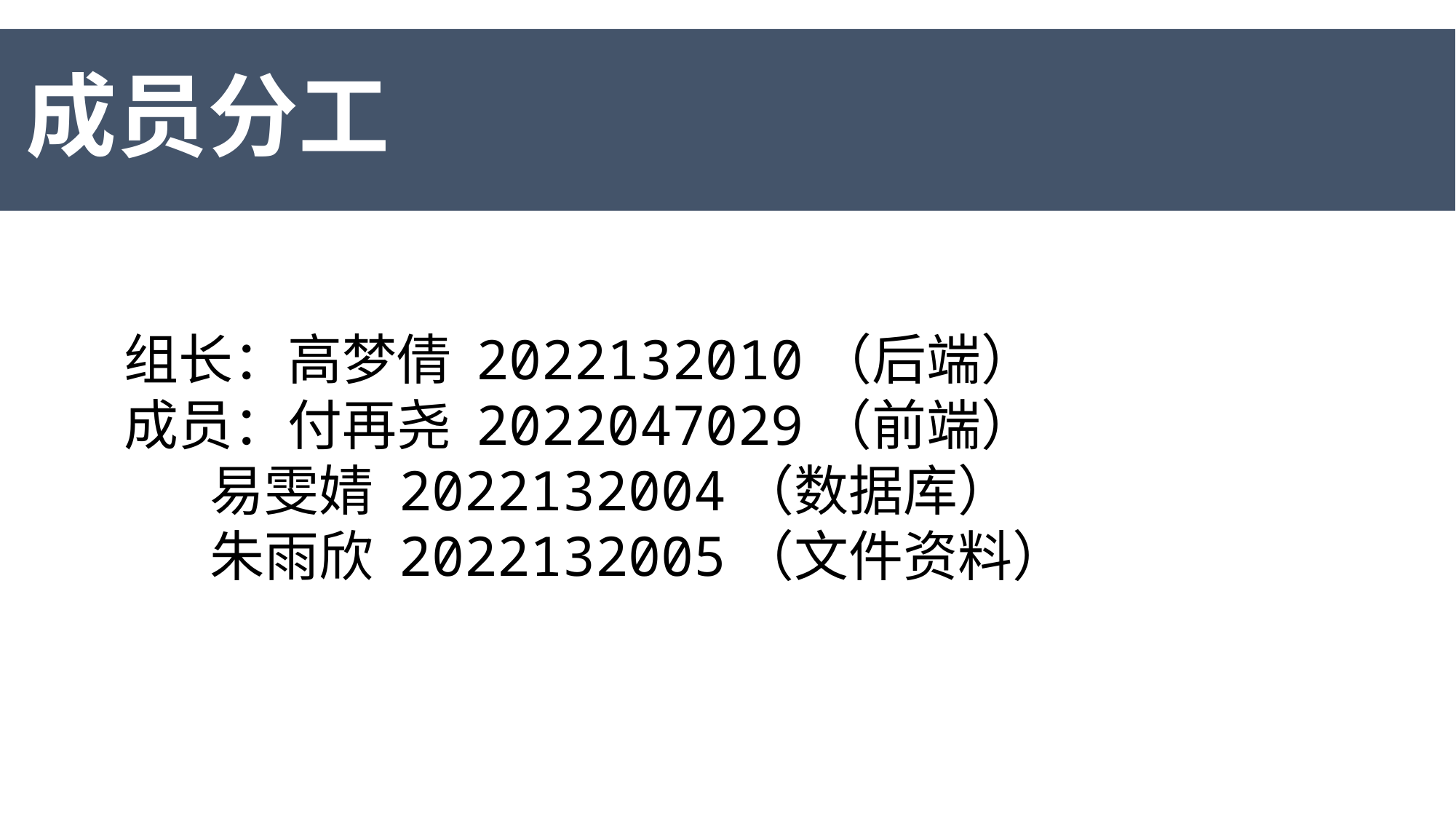

# 成员分工
组长：高梦倩 2022132010（后端）
成员：付再尧 2022047029（前端）
      易雯婧 2022132004（数据库）
      朱雨欣 2022132005（文件资料）